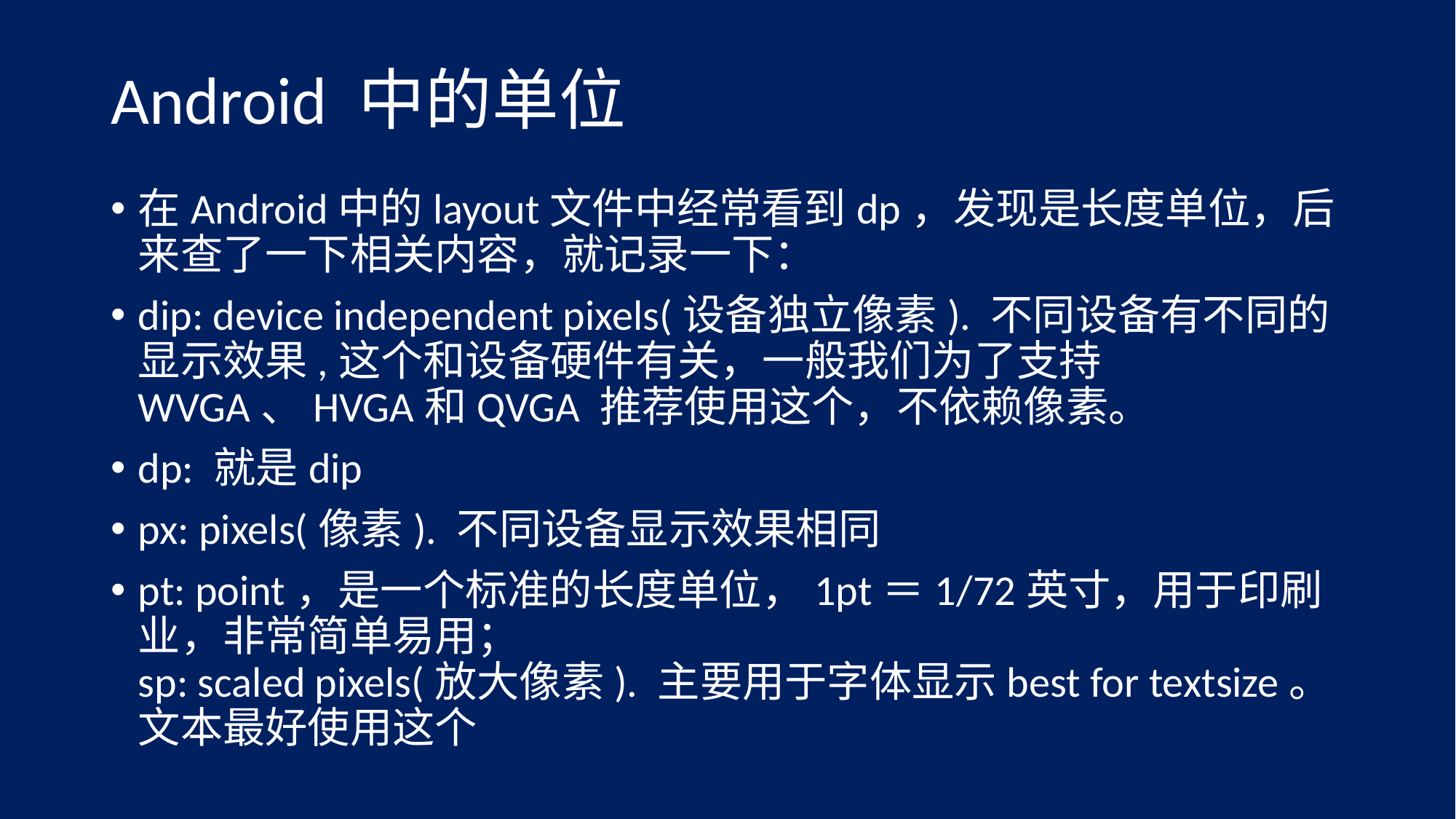

# Android 中的单位
在Android中的layout文件中经常看到dp，发现是长度单位，后来查了一下相关内容，就记录一下：
dip: device independent pixels(设备独立像素). 不同设备有不同的显示效果,这个和设备硬件有关，一般我们为了支持WVGA、HVGA和QVGA 推荐使用这个，不依赖像素。
dp: 就是dip
px: pixels(像素). 不同设备显示效果相同
pt: point，是一个标准的长度单位，1pt＝1/72英寸，用于印刷业，非常简单易用；
sp: scaled pixels(放大像素). 主要用于字体显示best for textsize。文本最好使用这个